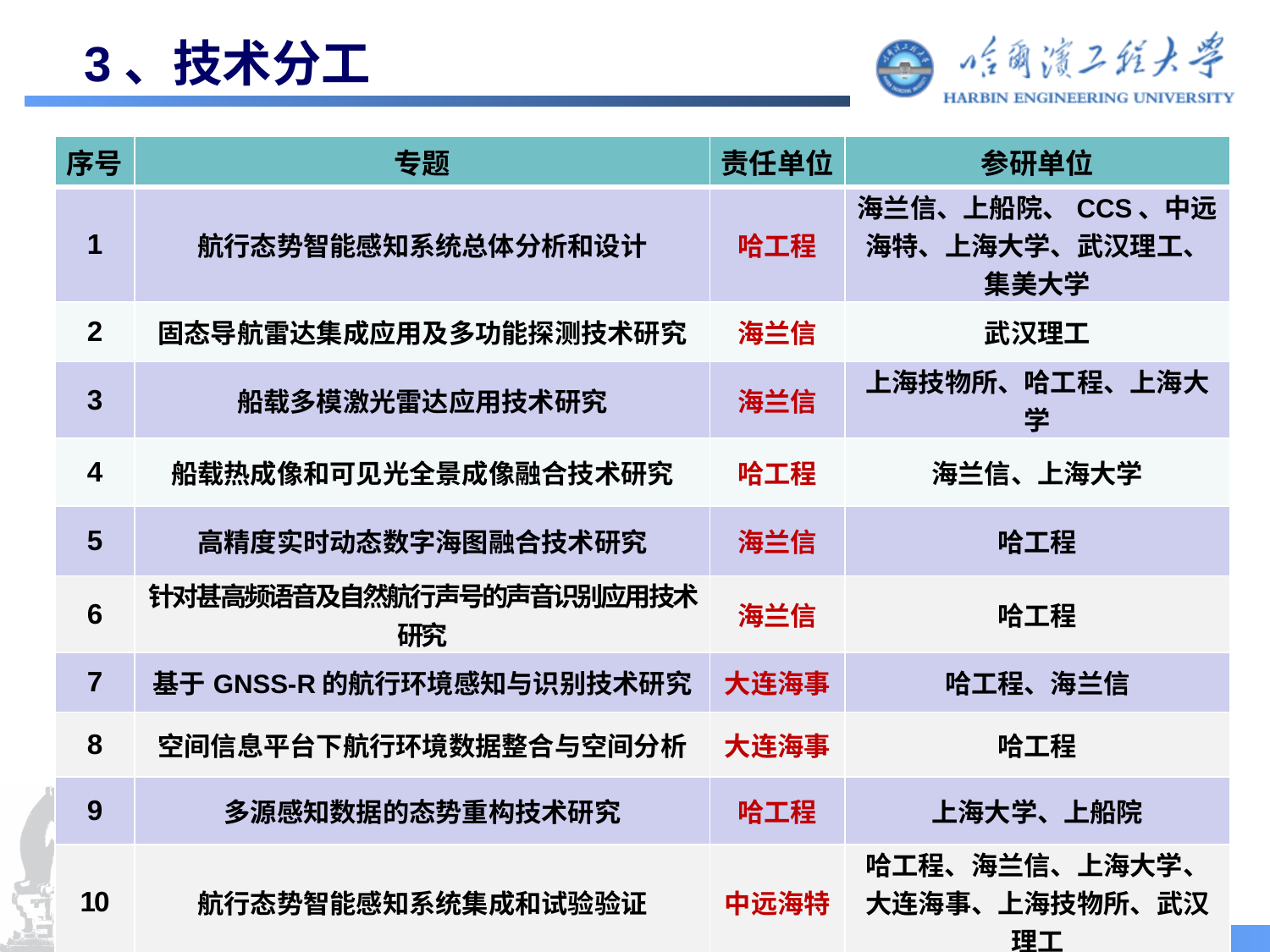

# 3、技术分工
| 序号 | 专题 | 责任单位 | 参研单位 |
| --- | --- | --- | --- |
| 1 | 航行态势智能感知系统总体分析和设计 | 哈工程 | 海兰信、上船院、CCS、中远海特、上海大学、武汉理工、集美大学 |
| 2 | 固态导航雷达集成应用及多功能探测技术研究 | 海兰信 | 武汉理工 |
| 3 | 船载多模激光雷达应用技术研究 | 海兰信 | 上海技物所、哈工程、上海大学 |
| 4 | 船载热成像和可见光全景成像融合技术研究 | 哈工程 | 海兰信、上海大学 |
| 5 | 高精度实时动态数字海图融合技术研究 | 海兰信 | 哈工程 |
| 6 | 针对甚高频语音及自然航行声号的声音识别应用技术研究 | 海兰信 | 哈工程 |
| 7 | 基于GNSS-R的航行环境感知与识别技术研究 | 大连海事 | 哈工程、海兰信 |
| 8 | 空间信息平台下航行环境数据整合与空间分析 | 大连海事 | 哈工程 |
| 9 | 多源感知数据的态势重构技术研究 | 哈工程 | 上海大学、上船院 |
| 10 | 航行态势智能感知系统集成和试验验证 | 中远海特 | 哈工程、海兰信、上海大学、大连海事、上海技物所、武汉理工 |